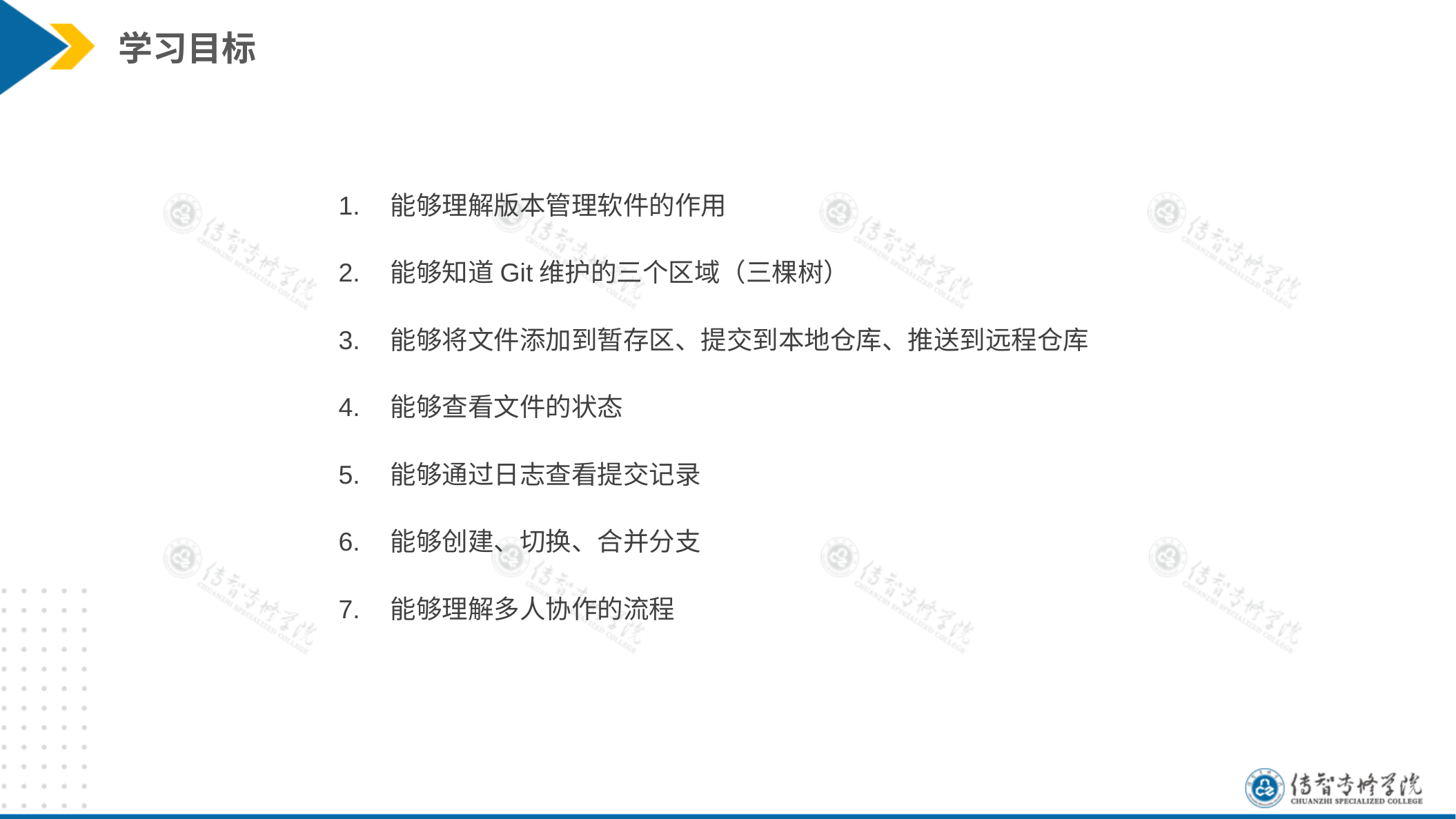

学习目标

能够理解版本管理软件的作用
能够知道Git维护的三个区域（三棵树）
能够将文件添加到暂存区、提交到本地仓库、推送到远程仓库
能够查看文件的状态
能够通过日志查看提交记录
能够创建、切换、合并分支
能够理解多人协作的流程